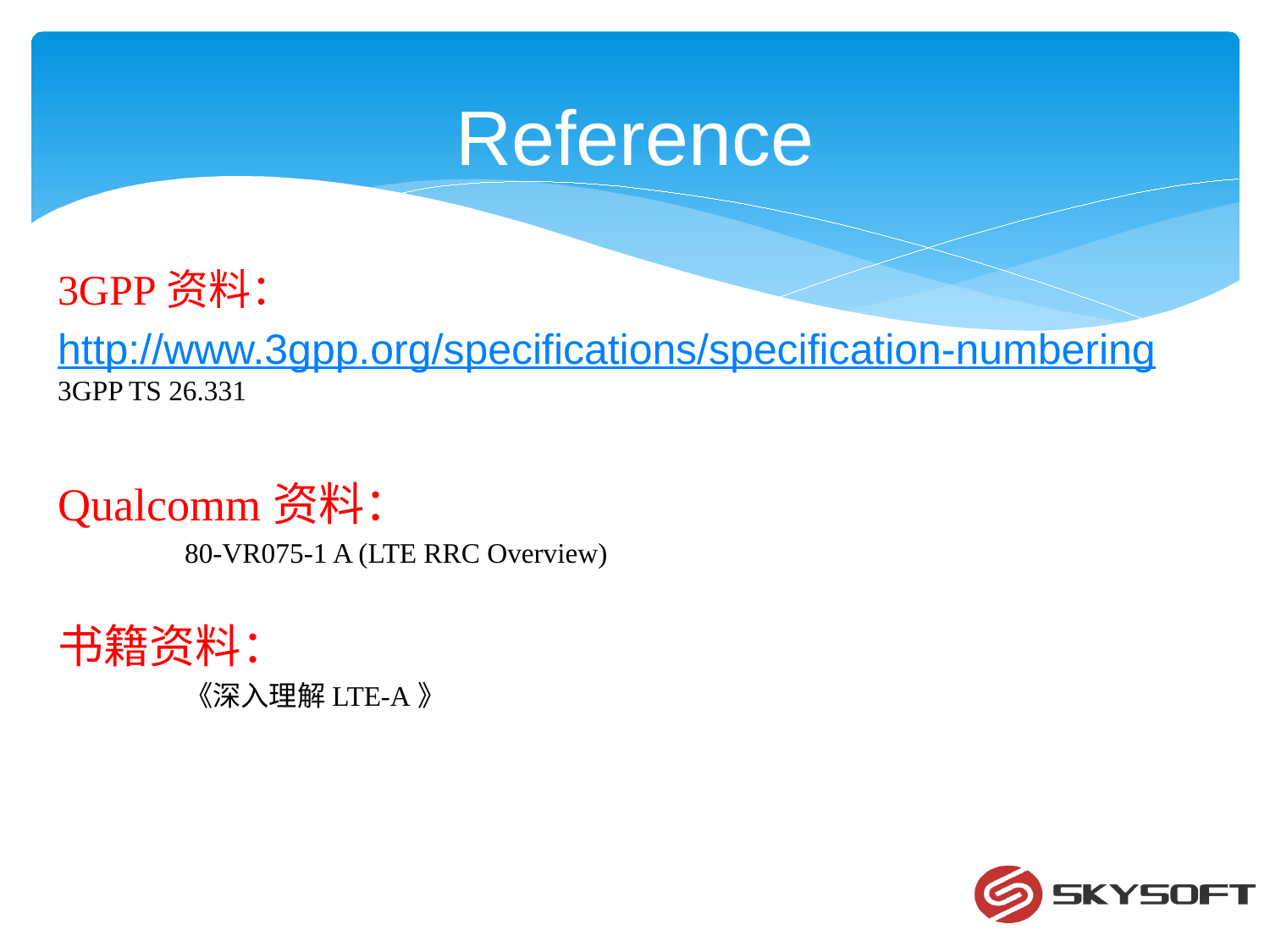

# Reference
3GPP资料：
http://www.3gpp.org/specifications/specification-numbering	3GPP TS 26.331

Qualcomm资料：
	80-VR075-1 A (LTE RRC Overview)

书籍资料：
	《深入理解LTE-A》